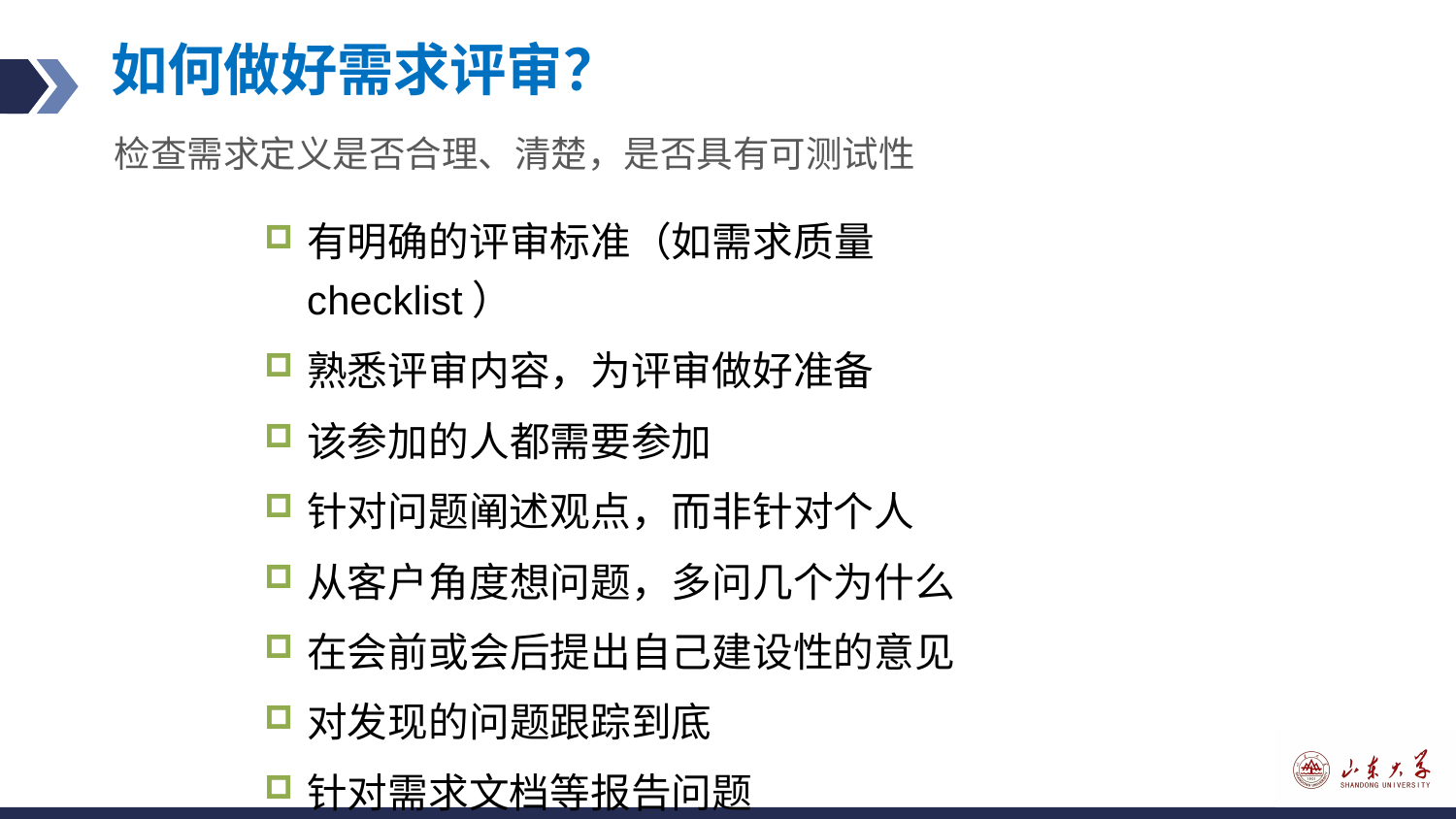

# 如何做好需求评审？
检查需求定义是否合理、清楚，是否具有可测试性
有明确的评审标准（如需求质量checklist）
熟悉评审内容，为评审做好准备
该参加的人都需要参加
针对问题阐述观点，而非针对个人
从客户角度想问题，多问几个为什么
在会前或会后提出自己建设性的意见
对发现的问题跟踪到底
针对需求文档等报告问题